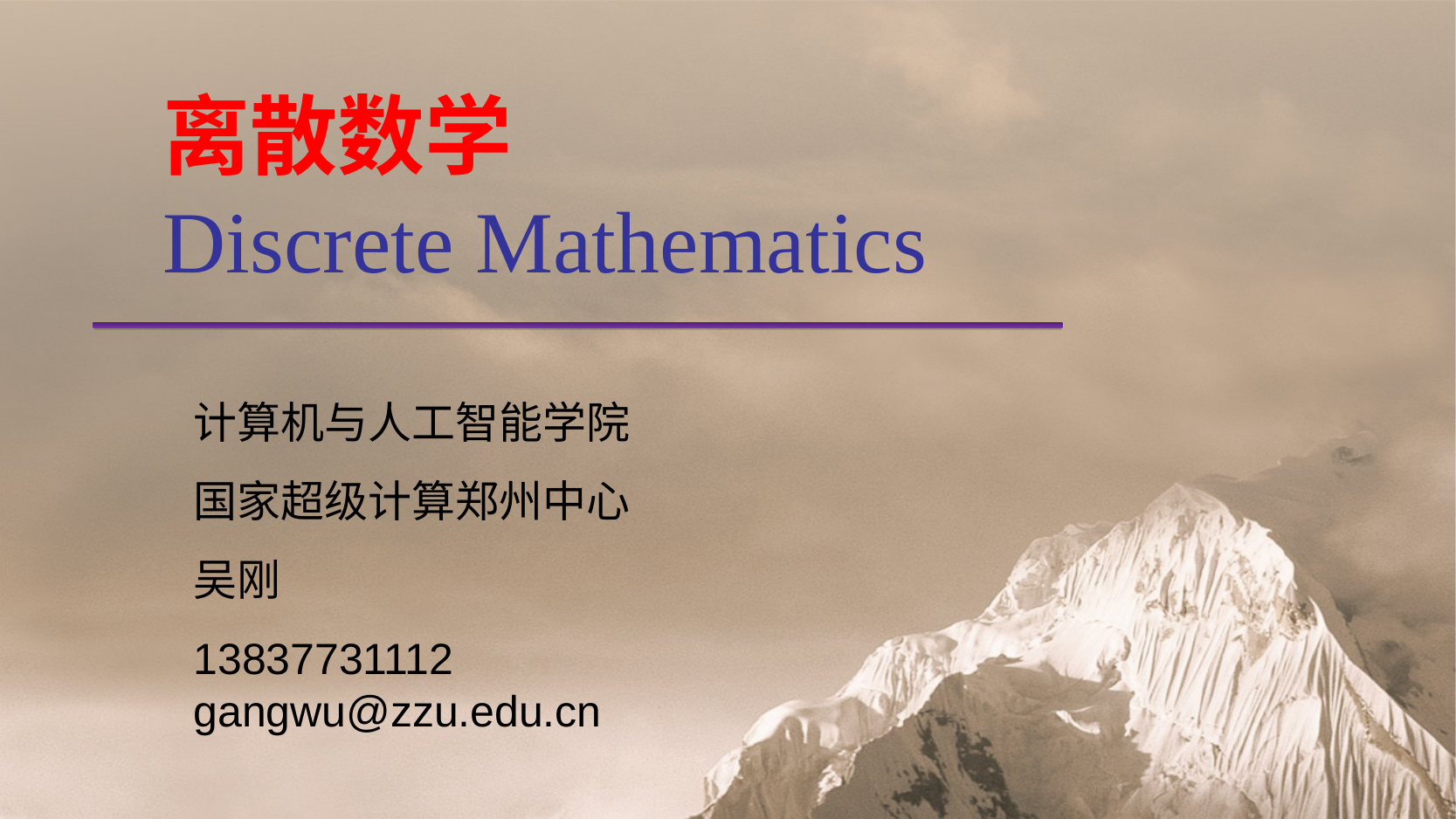

离散数学
Discrete Mathematics

计算机与人工智能学院
国家超级计算郑州中心
吴刚
13837731112
gangwu@zzu.edu.cn